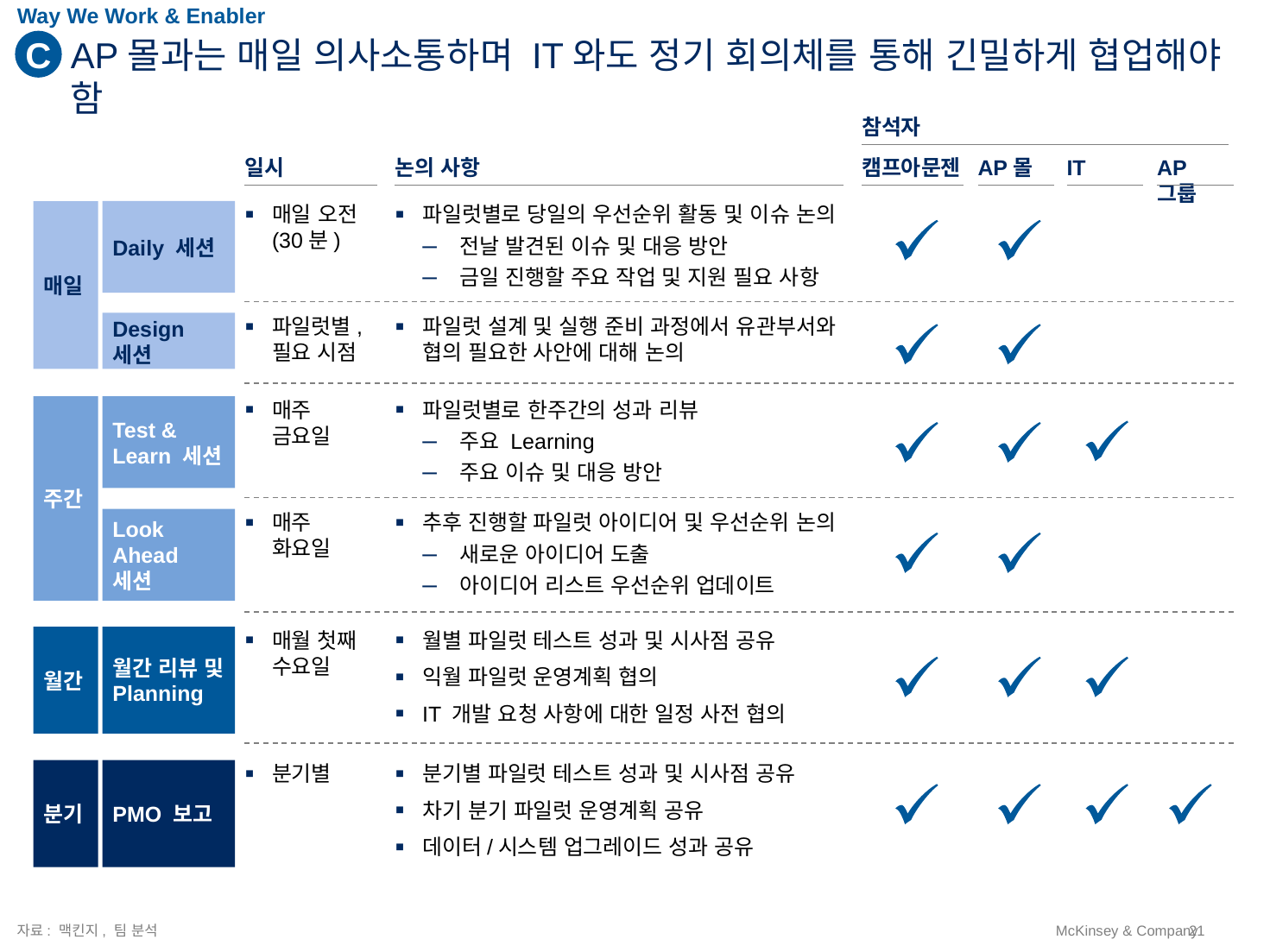

Way We Work & Enabler
C
# AP몰과는 매일 의사소통하며 IT와도 정기 회의체를 통해 긴밀하게 협업해야 함
Unit of measure
참석자
일시
논의 사항
캠프아문젠
AP몰
IT
AP 그룹
매일
Daily 세션
매일 오전 (30분)
파일럿별로 당일의 우선순위 활동 및 이슈 논의
전날 발견된 이슈 및 대응 방안
금일 진행할 주요 작업 및 지원 필요 사항

Design 세션
파일럿별, 필요 시점
파일럿 설계 및 실행 준비 과정에서 유관부서와 협의 필요한 사안에 대해 논의

주간
Test & Learn 세션
매주 금요일
파일럿별로 한주간의 성과 리뷰
주요 Learning
주요 이슈 및 대응 방안

Look Ahead 세션
매주 화요일
추후 진행할 파일럿 아이디어 및 우선순위 논의
새로운 아이디어 도출
아이디어 리스트 우선순위 업데이트

월간
월간 리뷰 및 Planning
매월 첫째 수요일
월별 파일럿 테스트 성과 및 시사점 공유
익월 파일럿 운영계획 협의
IT 개발 요청 사항에 대한 일정 사전 협의

분기
PMO 보고
분기별
분기별 파일럿 테스트 성과 및 시사점 공유
차기 분기 파일럿 운영계획 공유
데이터/시스템 업그레이드 성과 공유

자료: 맥킨지, 팀 분석